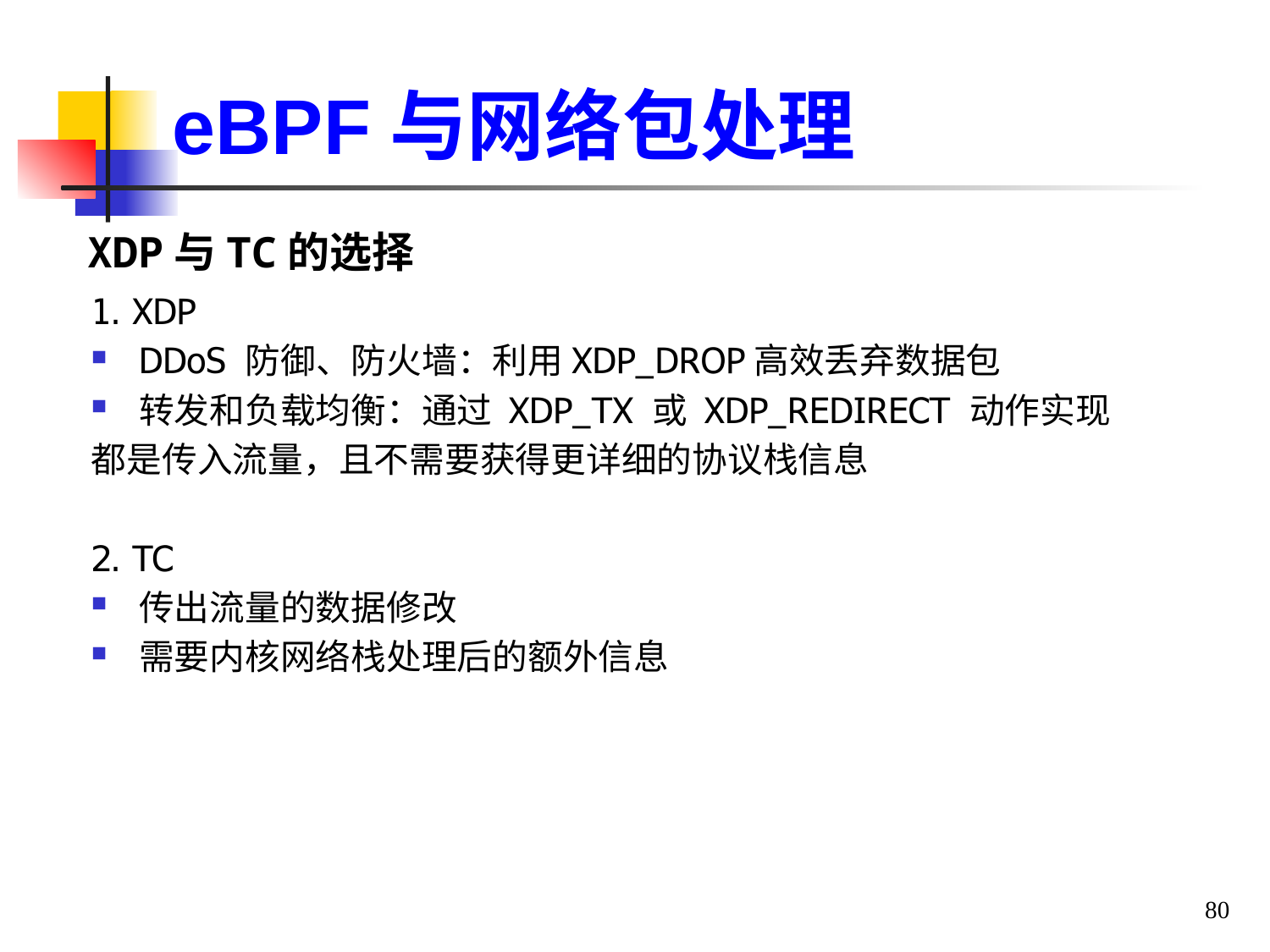

eBPF与网络包处理
XDP与TC的选择
1. XDP
DDoS 防御、防火墙：利用XDP_DROP高效丢弃数据包
转发和负载均衡：通过 XDP_TX 或 XDP_REDIRECT 动作实现
都是传入流量，且不需要获得更详细的协议栈信息

2. TC
传出流量的数据修改
需要内核网络栈处理后的额外信息

80